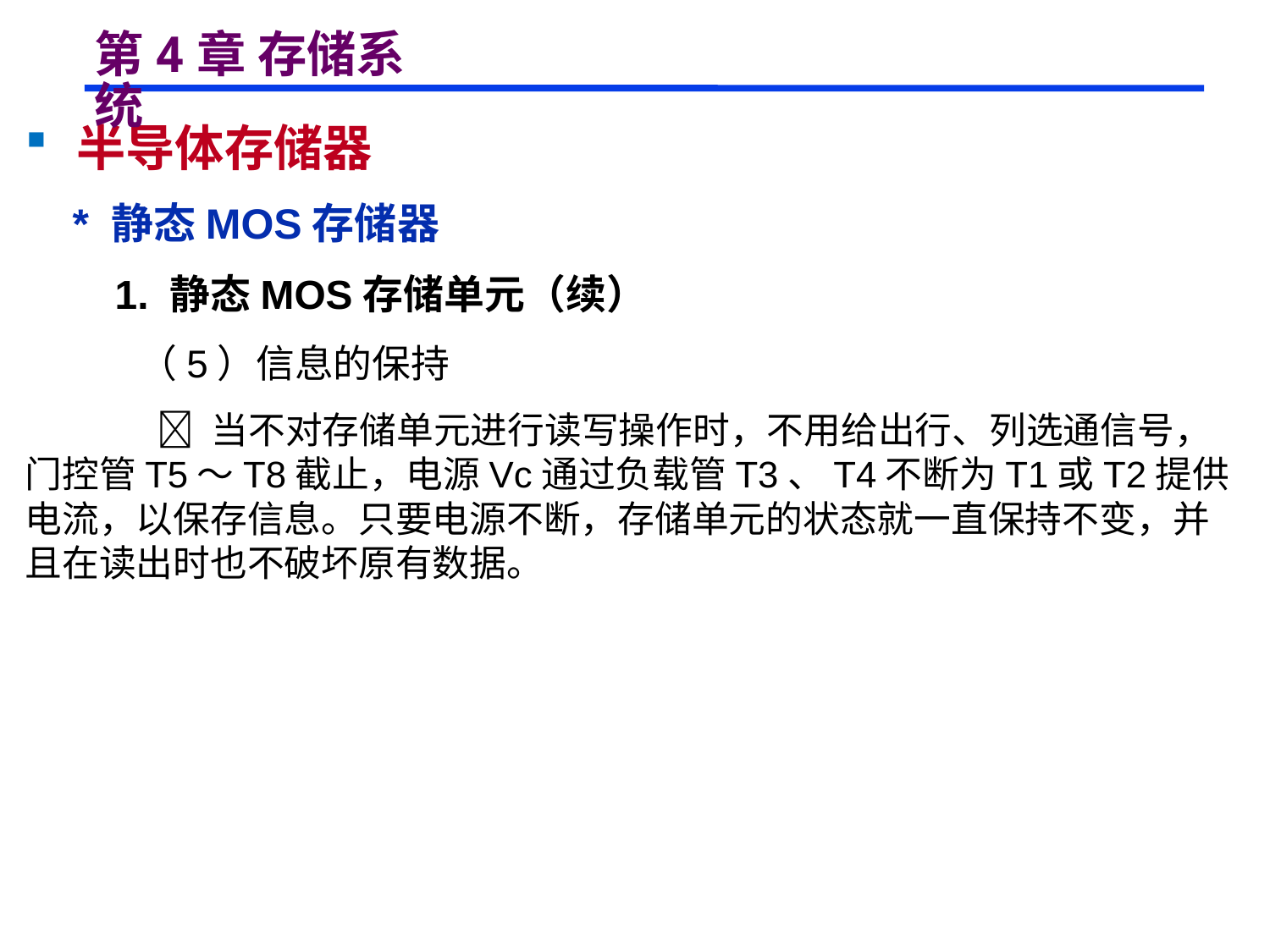

# 第4章 存储系统
 半导体存储器
    * 静态MOS存储器
        1. 静态MOS存储单元（续）
            （5）信息的保持
                ♣ 当不对存储单元进行读写操作时，不用给出行、列选通信号，门控管T5～T8截止，电源Vc通过负载管T3、T4不断为T1或T2提供电流，以保存信息。只要电源不断，存储单元的状态就一直保持不变，并且在读出时也不破坏原有数据。